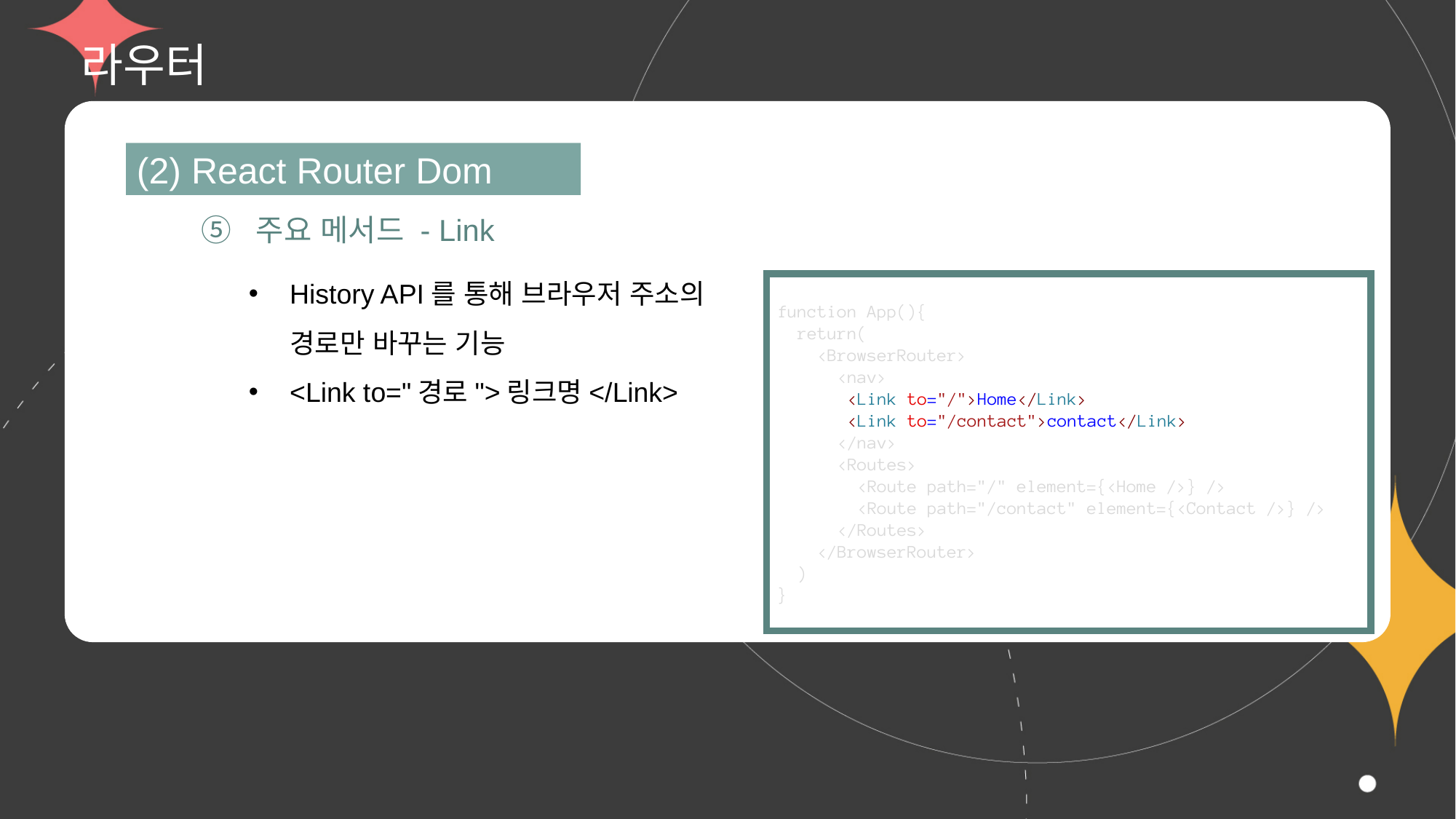

# 라우터
(2) React Router Dom
⑤  주요 메서드 - Link
History API를 통해 브라우저 주소의 경로만 바꾸는 기능
<Link to="경로">링크명</Link>
function App(){
  return(
    <BrowserRouter>
      <nav>
       <Link to="/">Home</Link>
       <Link to="/contact">contact</Link>
      </nav>
      <Routes>
        <Route path="/" element={<Home />} />
        <Route path="/contact" element={<Contact />} />
      </Routes>
    </BrowserRouter>
  )
}